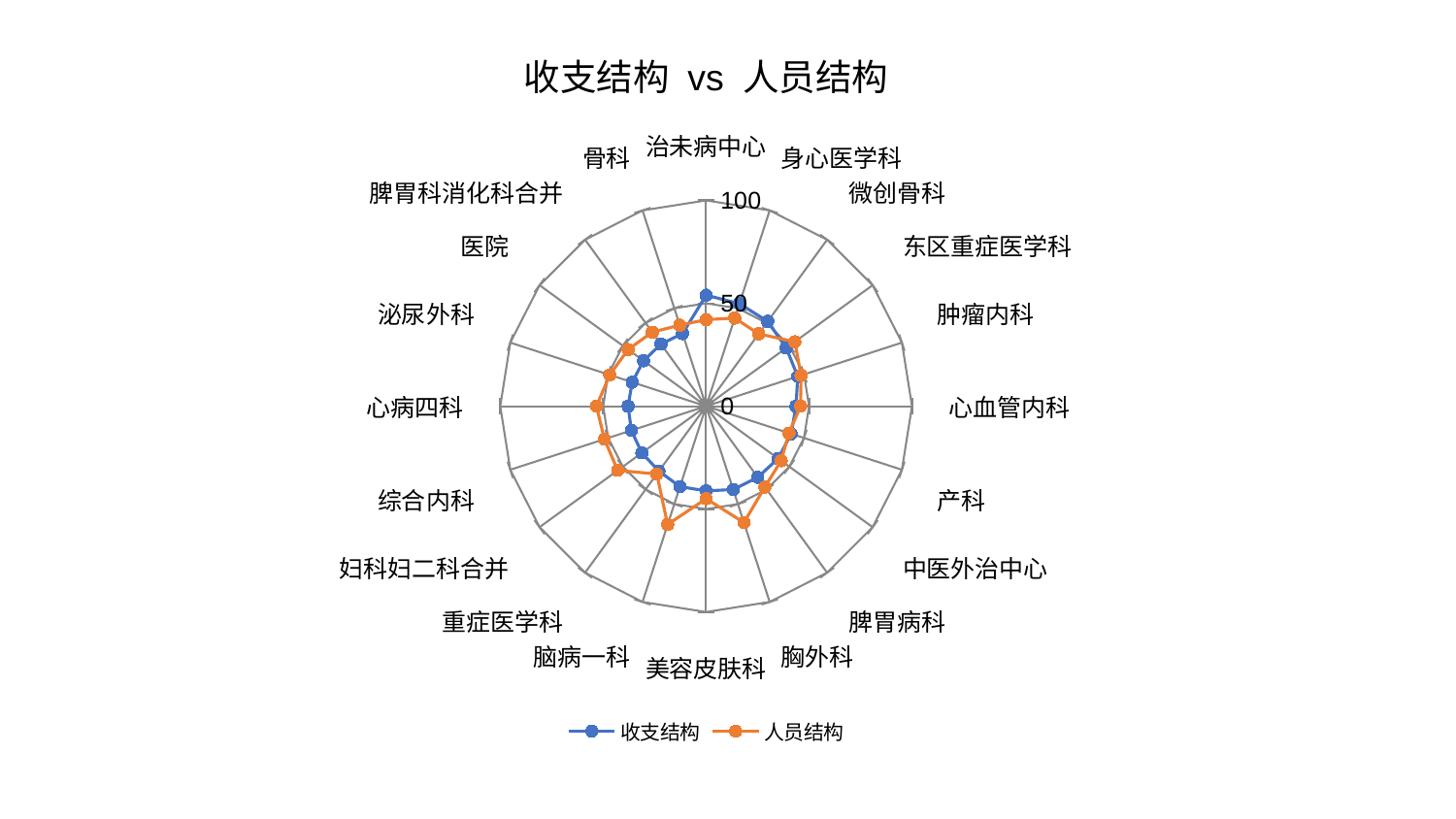

### Chart: 收支结构 vs 人员结构

| Category | 收支结构 | 人员结构 |
|---|---|---|
| 治未病中心 | 53.933752544510135 | 42.04462458840331 |
| 身心医学科 | 52.389106437261994 | 45.034205569097765 |
| 微创骨科 | 50.952901197684014 | 43.449430352841865 |
| 东区重症医学科 | 48.139985355635275 | 53.278185470882704 |
| 肿瘤内科 | 46.818367619664734 | 48.48110955826625 |
| 心血管内科 | 43.67929981937805 | 45.89700907984245 |
| 产科 | 43.46877026265259 | 42.326642156052586 |
| 中医外治中心 | 43.280467780313465 | 45.05011927572072 |
| 脾胃病科 | 42.715152610209856 | 48.583703102736855 |
| 胸外科 | 42.57729877292491 | 59.463004012229064 |
| 美容皮肤科 | 41.15643754033281 | 44.94304343882125 |
| 脑病一科 | 41.10394986208206 | 60.469510472327215 |
| 重症医学科 | 38.99522556949568 | 40.74683012201272 |
| 妇科妇二科合并 | 38.605070997298895 | 53.088611978092516 |
| 综合内科 | 38.18910032767207 | 51.95210672793539 |
| 心病四科 | 37.89501837422338 | 53.28147222666626 |
| 泌尿外科 | 37.76520274053656 | 49.21068745970223 |
| 医院 | 37.56196978082301 | 46.84285883090256 |
| 脾胃科消化科合并 | 37.31851988224649 | 44.48591628420815 |
| 骨科 | 37.095510373531994 | 41.403742501824325 |
69